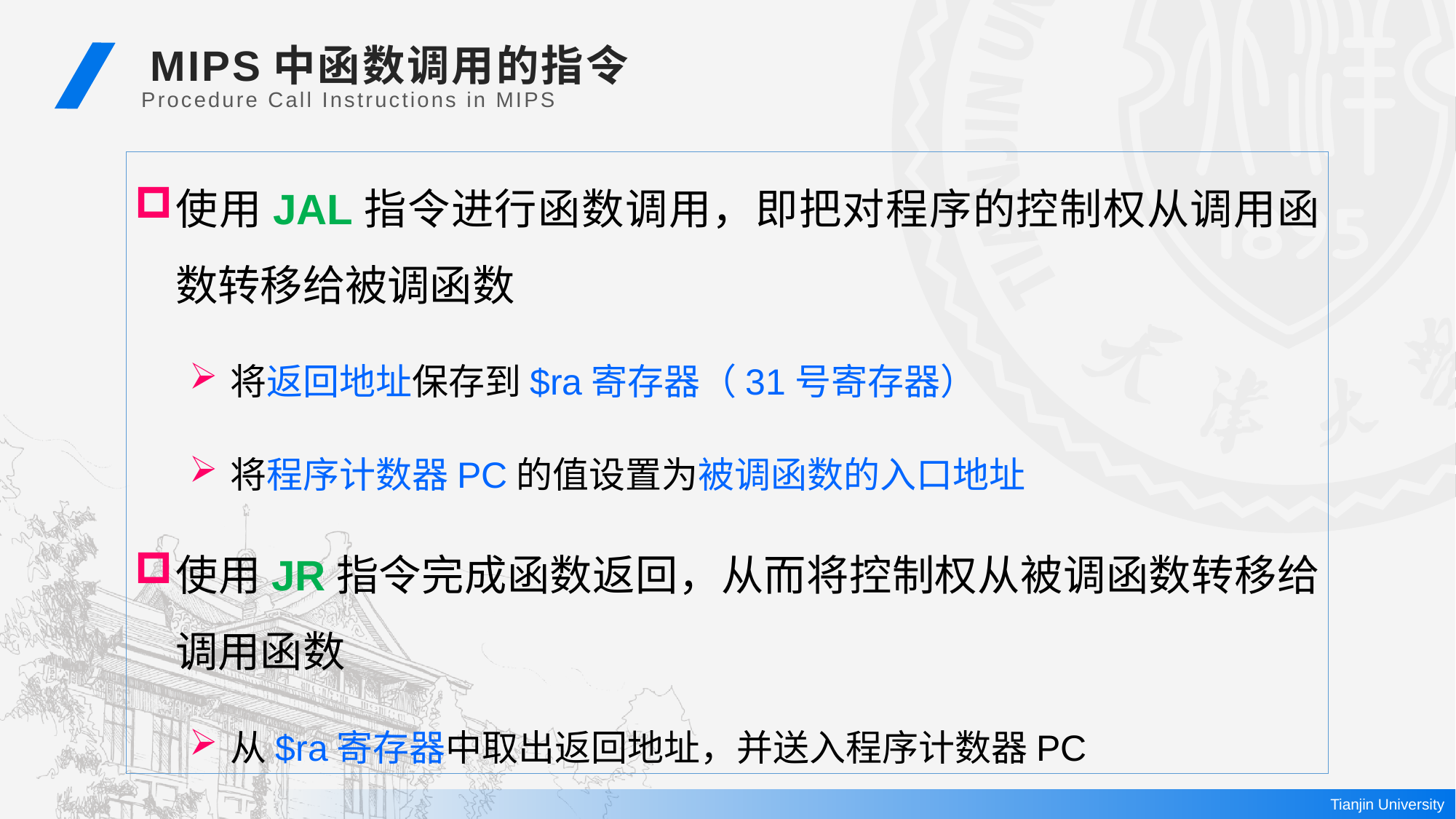

MIPS中函数调用的指令
Procedure Call Instructions in MIPS
使用JAL指令进行函数调用，即把对程序的控制权从调用函数转移给被调函数
将返回地址保存到$ra寄存器（31号寄存器）
将程序计数器PC的值设置为被调函数的入口地址
使用JR指令完成函数返回，从而将控制权从被调函数转移给调用函数
从$ra寄存器中取出返回地址，并送入程序计数器PC